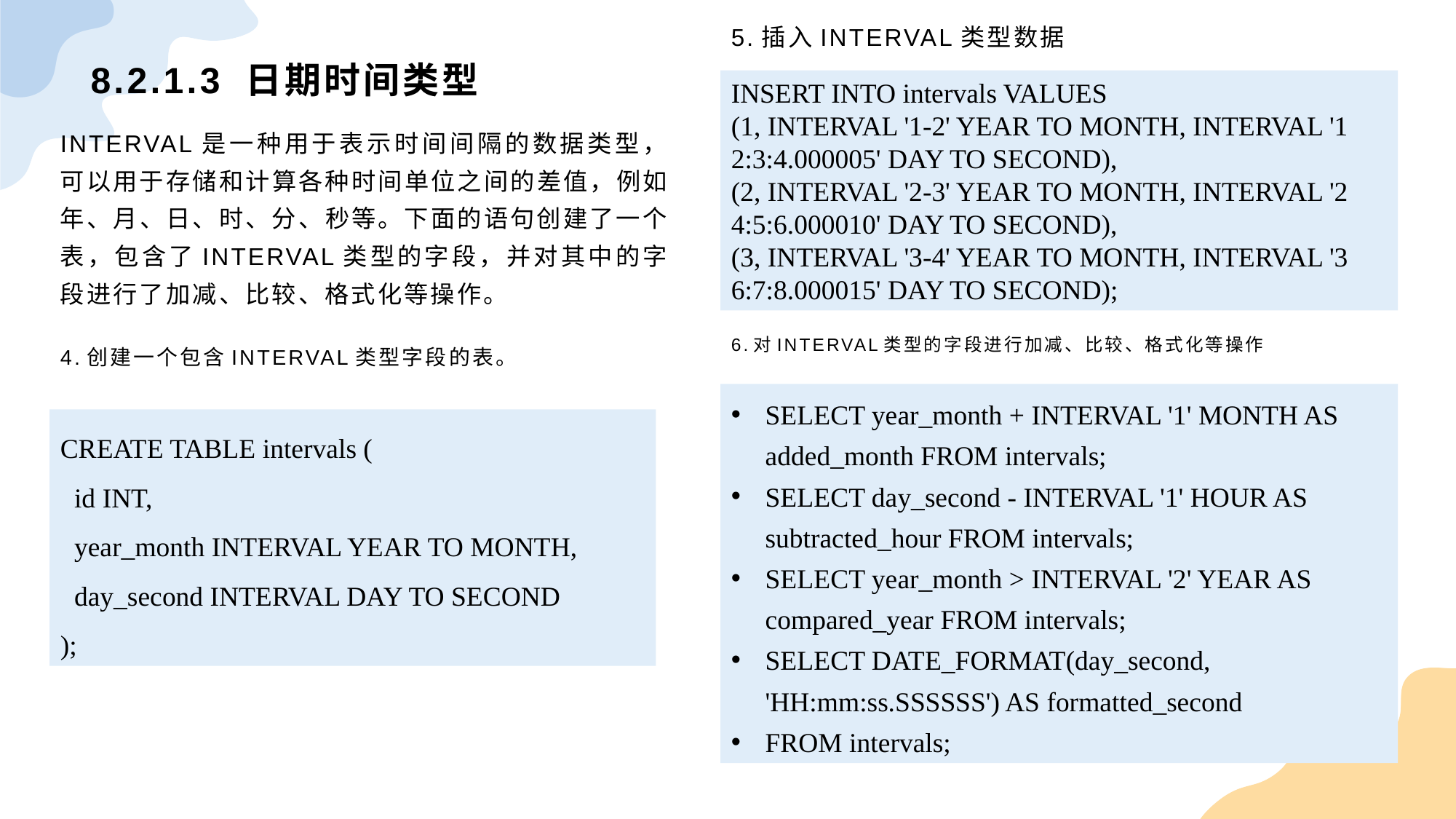

5.插入INTERVAL类型数据
# 8.2.1.3 日期时间类型
INSERT INTO intervals VALUES
(1, INTERVAL '1-2' YEAR TO MONTH, INTERVAL '1 2:3:4.000005' DAY TO SECOND),
(2, INTERVAL '2-3' YEAR TO MONTH, INTERVAL '2 4:5:6.000010' DAY TO SECOND),
(3, INTERVAL '3-4' YEAR TO MONTH, INTERVAL '3 6:7:8.000015' DAY TO SECOND);
INTERVAL是一种用于表示时间间隔的数据类型，可以用于存储和计算各种时间单位之间的差值，例如年、月、日、时、分、秒等。下面的语句创建了一个表，包含了INTERVAL类型的字段，并对其中的字段进行了加减、比较、格式化等操作。
6.对INTERVAL类型的字段进行加减、比较、格式化等操作
4.创建一个包含INTERVAL类型字段的表。
SELECT year_month + INTERVAL '1' MONTH AS added_month FROM intervals;
SELECT day_second - INTERVAL '1' HOUR AS subtracted_hour FROM intervals;
SELECT year_month > INTERVAL '2' YEAR AS compared_year FROM intervals;
SELECT DATE_FORMAT(day_second, 'HH:mm:ss.SSSSSS') AS formatted_second
FROM intervals;
CREATE TABLE intervals (
  id INT,
  year_month INTERVAL YEAR TO MONTH,
  day_second INTERVAL DAY TO SECOND
);